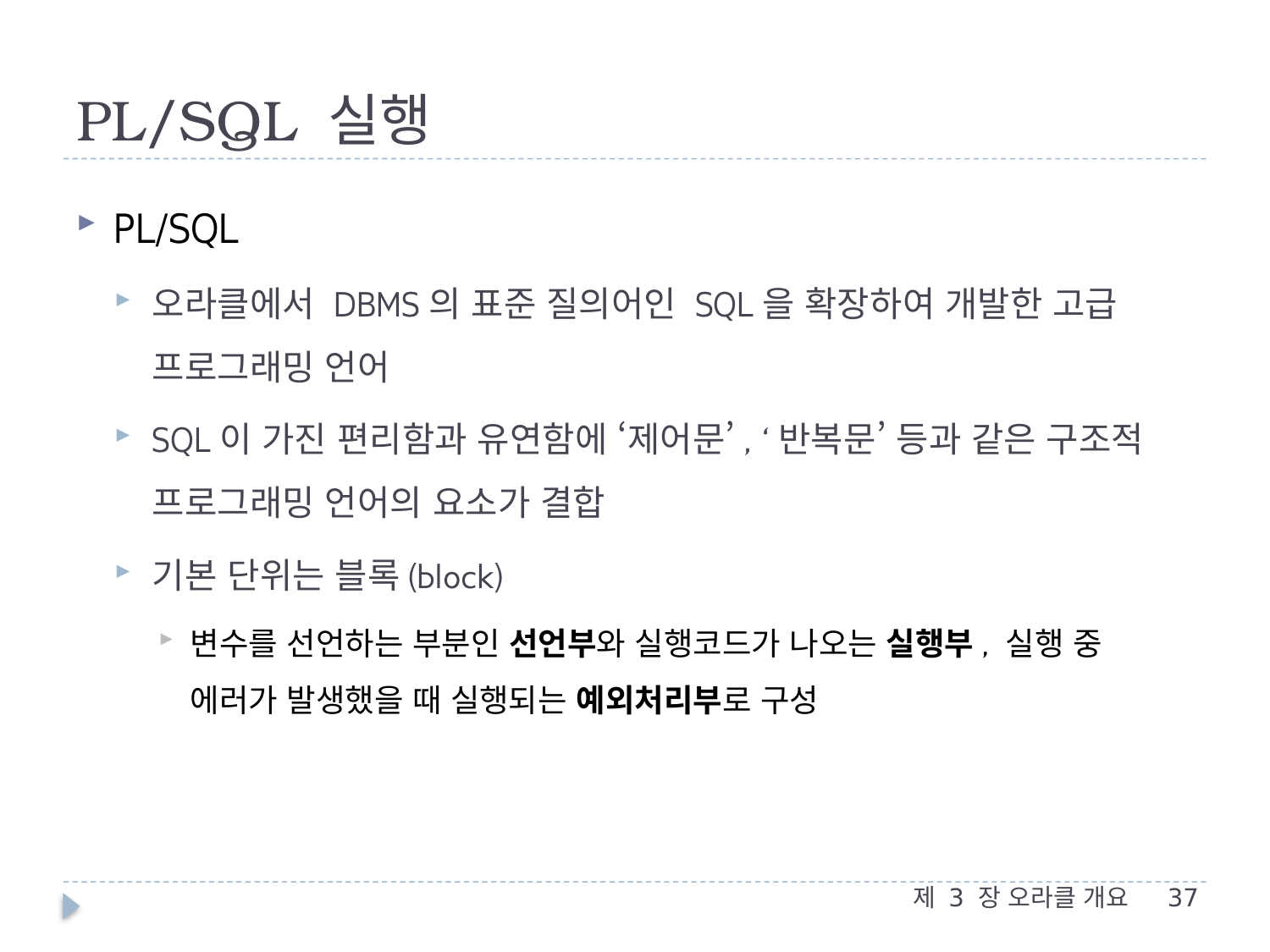

# PL/SQL 실행
PL/SQL
오라클에서 DBMS의 표준 질의어인 SQL을 확장하여 개발한 고급 프로그래밍 언어
SQL이 가진 편리함과 유연함에 ‘제어문’, ‘반복문’ 등과 같은 구조적 프로그래밍 언어의 요소가 결합
기본 단위는 블록(block)
변수를 선언하는 부분인 선언부와 실행코드가 나오는 실행부, 실행 중 에러가 발생했을 때 실행되는 예외처리부로 구성

제 3 장 오라클 개요
37